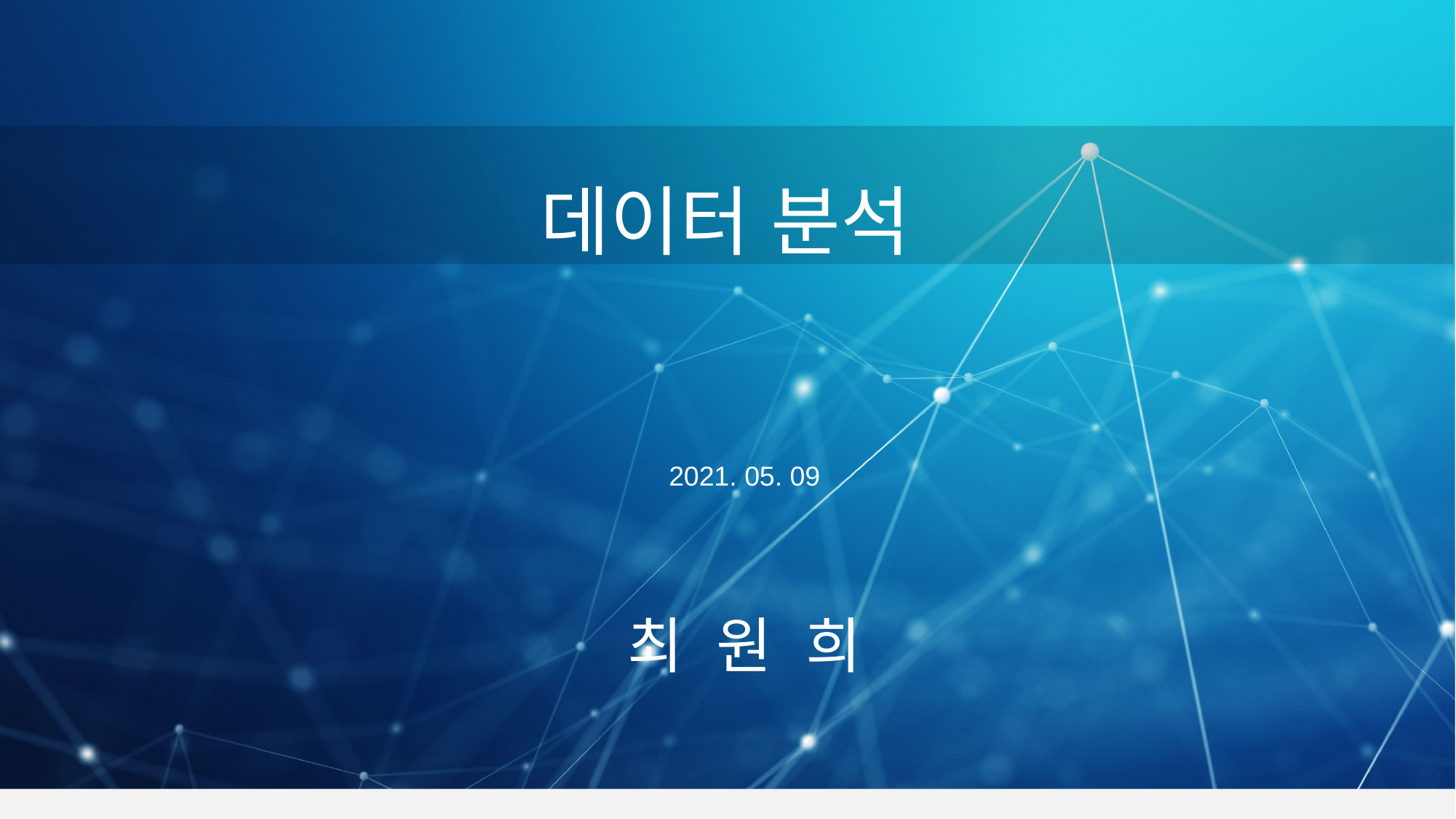

데이터 분석
2021. 05. 09

최  원  희